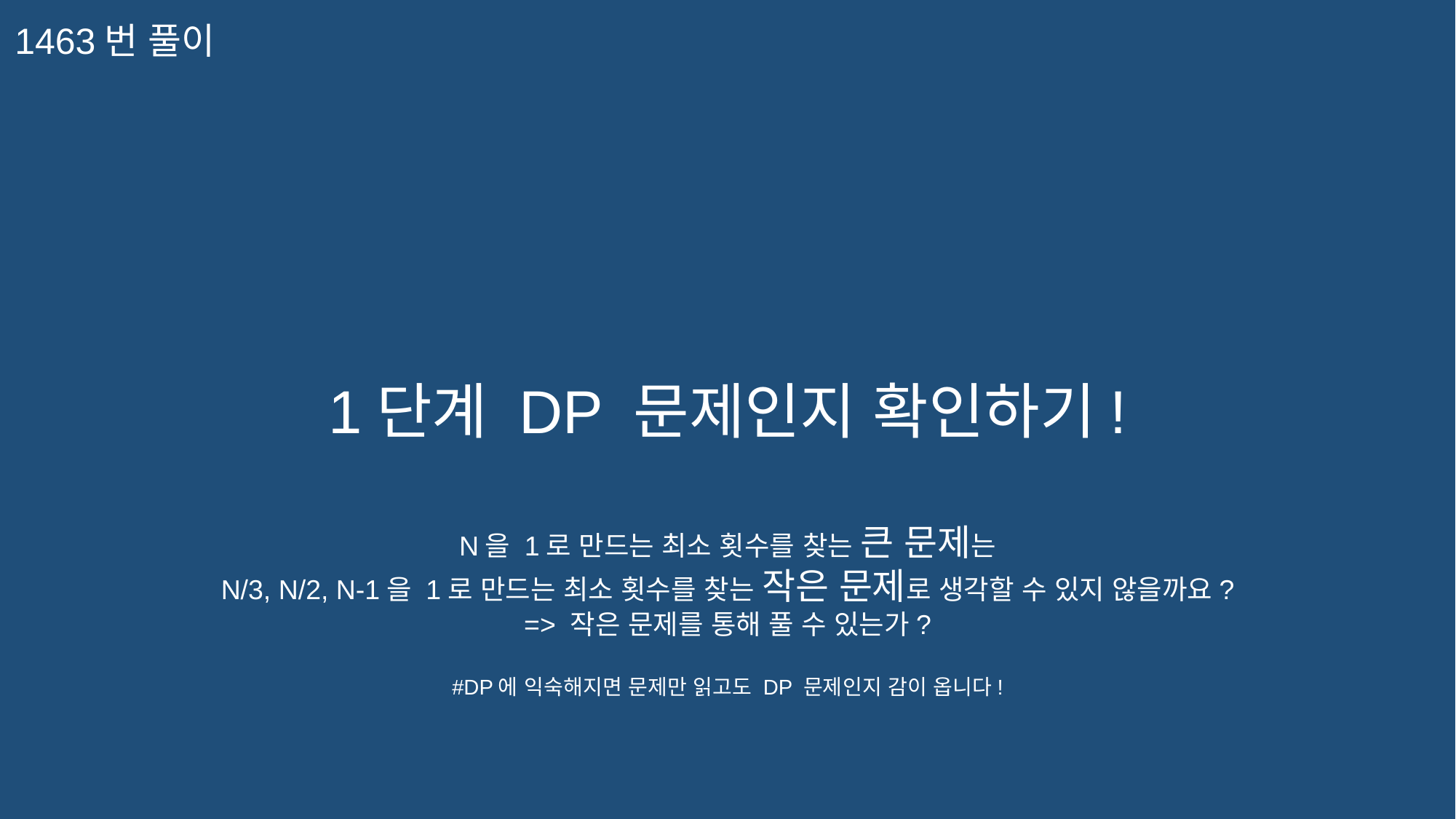

1463번 풀이
1단계 DP 문제인지 확인하기!
N을 1로 만드는 최소 횟수를 찾는 큰 문제는
N/3, N/2, N-1을 1로 만드는 최소 횟수를 찾는 작은 문제로 생각할 수 있지 않을까요?
=> 작은 문제를 통해 풀 수 있는가?
#DP에 익숙해지면 문제만 읽고도 DP 문제인지 감이 옵니다!